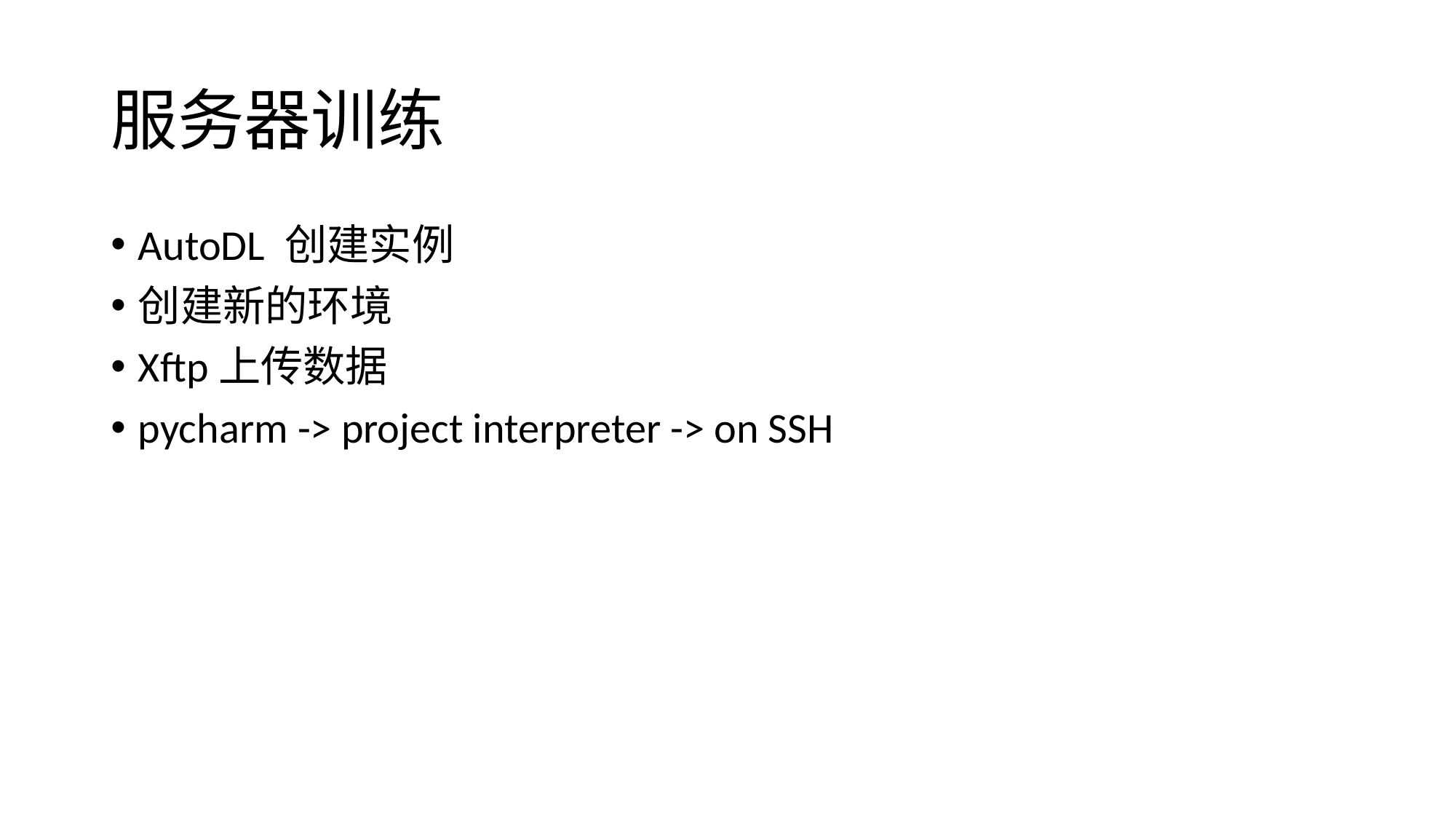

# 服务器训练
AutoDL 创建实例
创建新的环境
Xftp上传数据
pycharm -> project interpreter -> on SSH